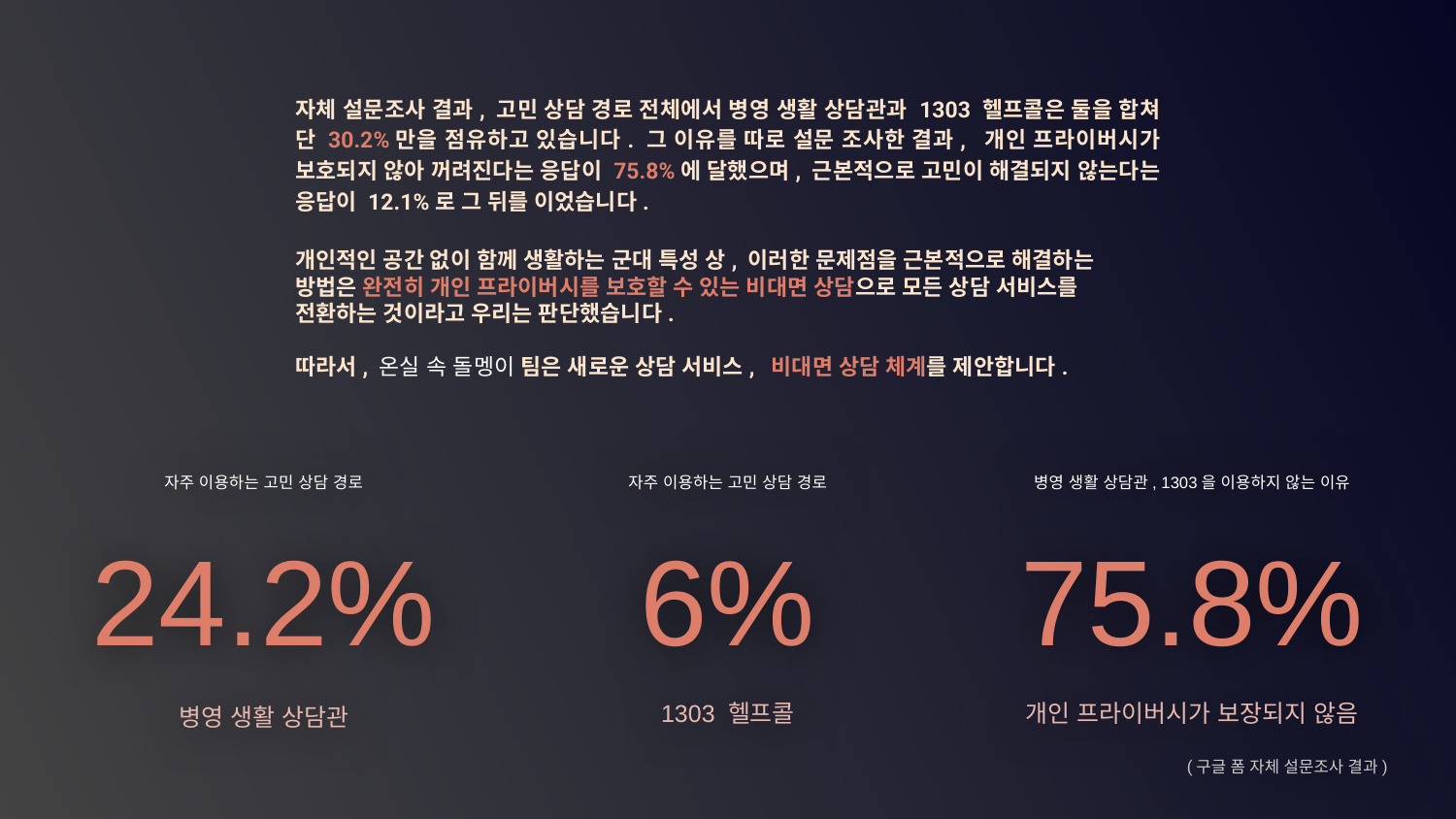

자체 설문조사 결과, 고민 상담 경로 전체에서 병영 생활 상담관과 1303 헬프콜은 둘을 합쳐 단 30.2%만을 점유하고 있습니다. 그 이유를 따로 설문 조사한 결과,  개인 프라이버시가 보호되지 않아 꺼려진다는 응답이 75.8%에 달했으며, 근본적으로 고민이 해결되지 않는다는 응답이 12.1%로 그 뒤를 이었습니다.
개인적인 공간 없이 함께 생활하는 군대 특성 상, 이러한 문제점을 근본적으로 해결하는 방법은 완전히 개인 프라이버시를 보호할 수 있는 비대면 상담으로 모든 상담 서비스를 전환하는 것이라고 우리는 판단했습니다.

따라서, 온실 속 돌멩이 팀은 새로운 상담 서비스,  비대면 상담 체계를 제안합니다.
병영 생활 상담관, 1303을 이용하지 않는 이유
75.8%

개인 프라이버시가 보장되지 않음

(구글 폼 자체 설문조사 결과)
자주 이용하는 고민 상담 경로
6%

1303 헬프콜
자주 이용하는 고민 상담 경로
24.2%
병영 생활 상담관